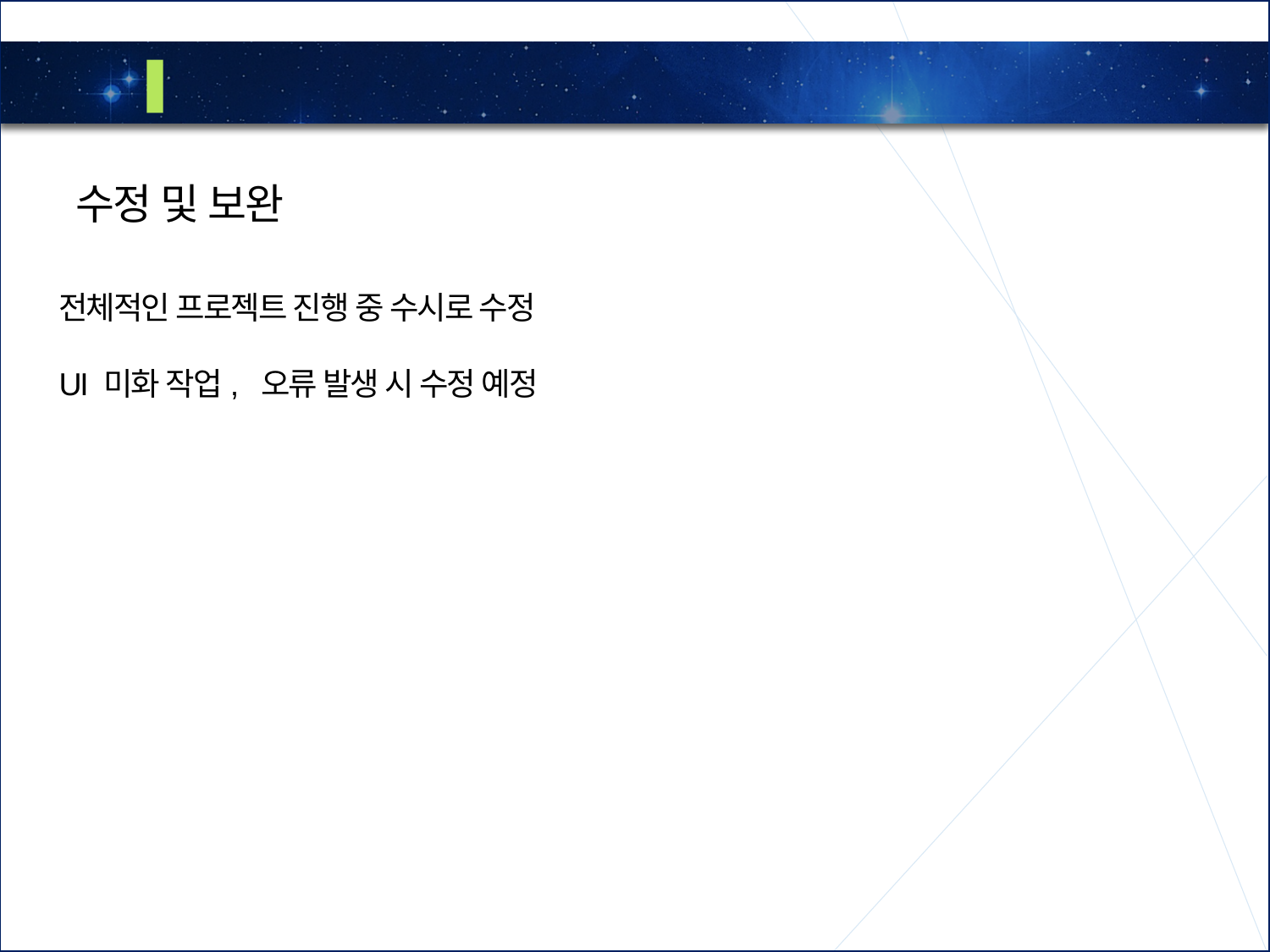

2
과정 소개

수정 및 보완
전체적인 프로젝트 진행 중 수시로 수정

UI 미화 작업,  오류 발생 시 수정 예정